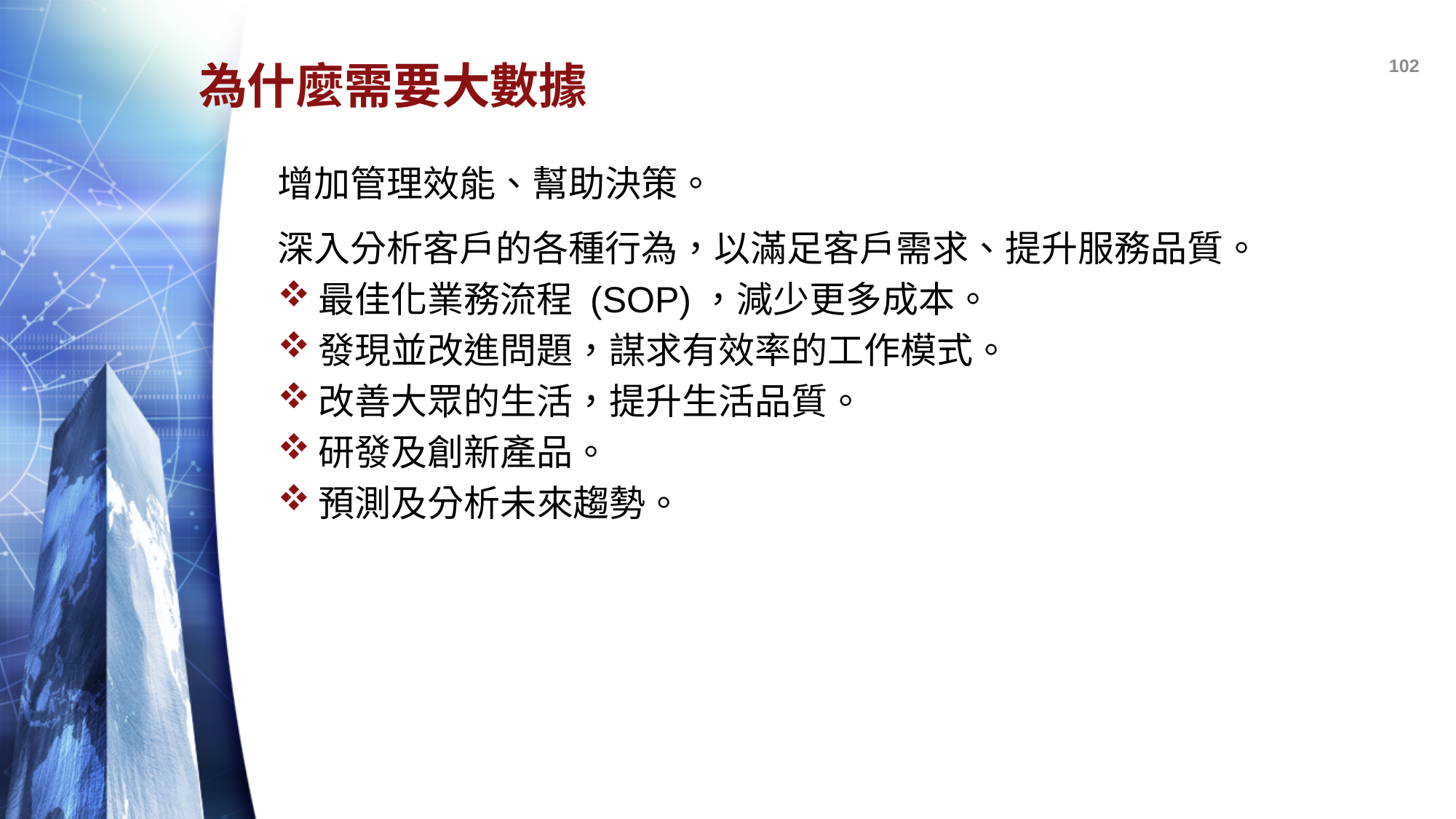

102
# 為什麼需要大數據
增加管理效能、幫助決策。
深入分析客戶的各種行為，以滿足客戶需求、提升服務品質。
最佳化業務流程 (SOP)，減少更多成本。
發現並改進問題，謀求有效率的工作模式。
改善大眾的生活，提升生活品質。
研發及創新產品。
預測及分析未來趨勢。